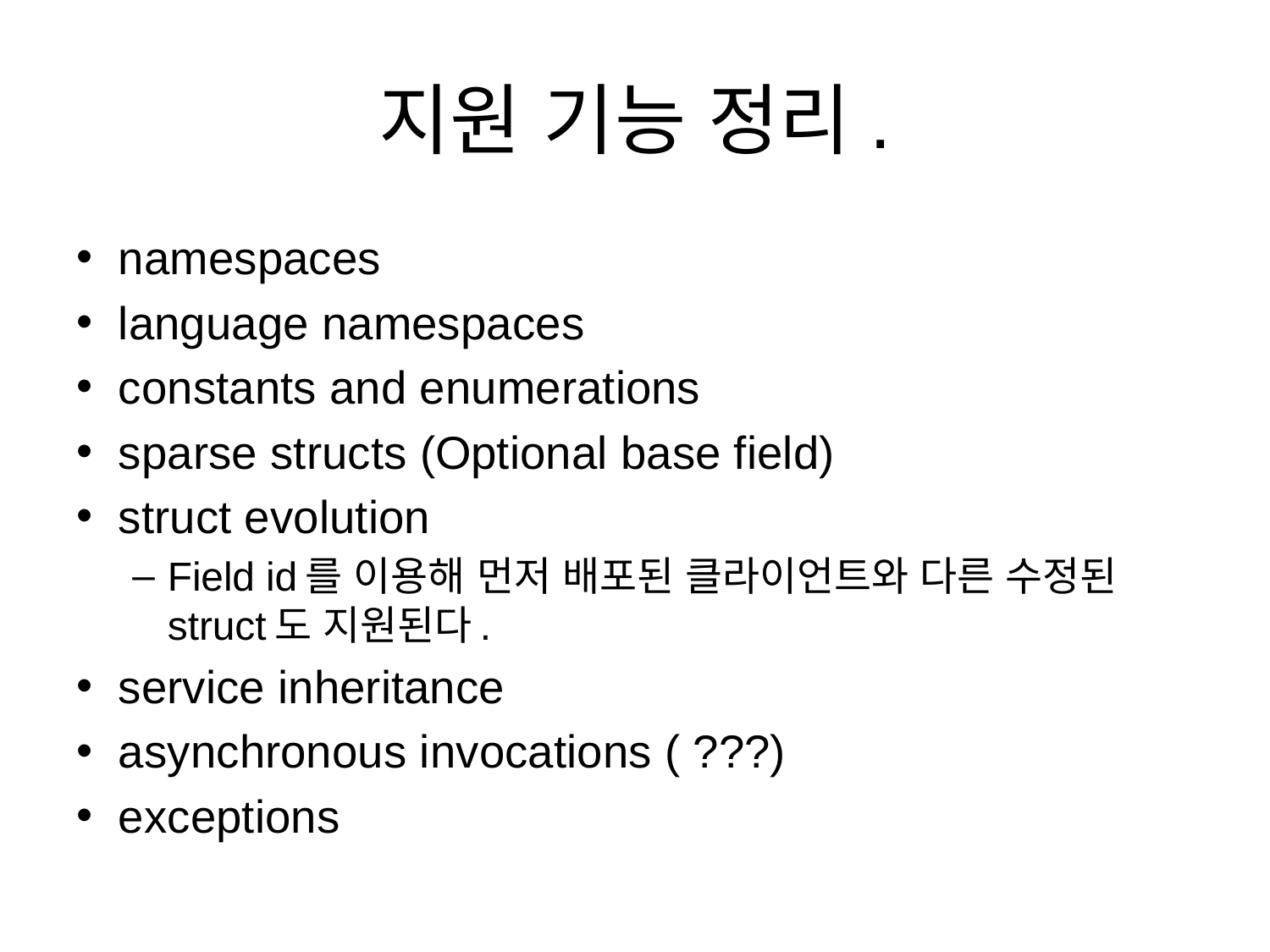

# 지원 기능 정리.
namespaces
language namespaces
constants and enumerations
sparse structs (Optional base field)
struct evolution
Field id를 이용해 먼저 배포된 클라이언트와 다른 수정된 struct도 지원된다.
service inheritance
asynchronous invocations ( ???)
exceptions